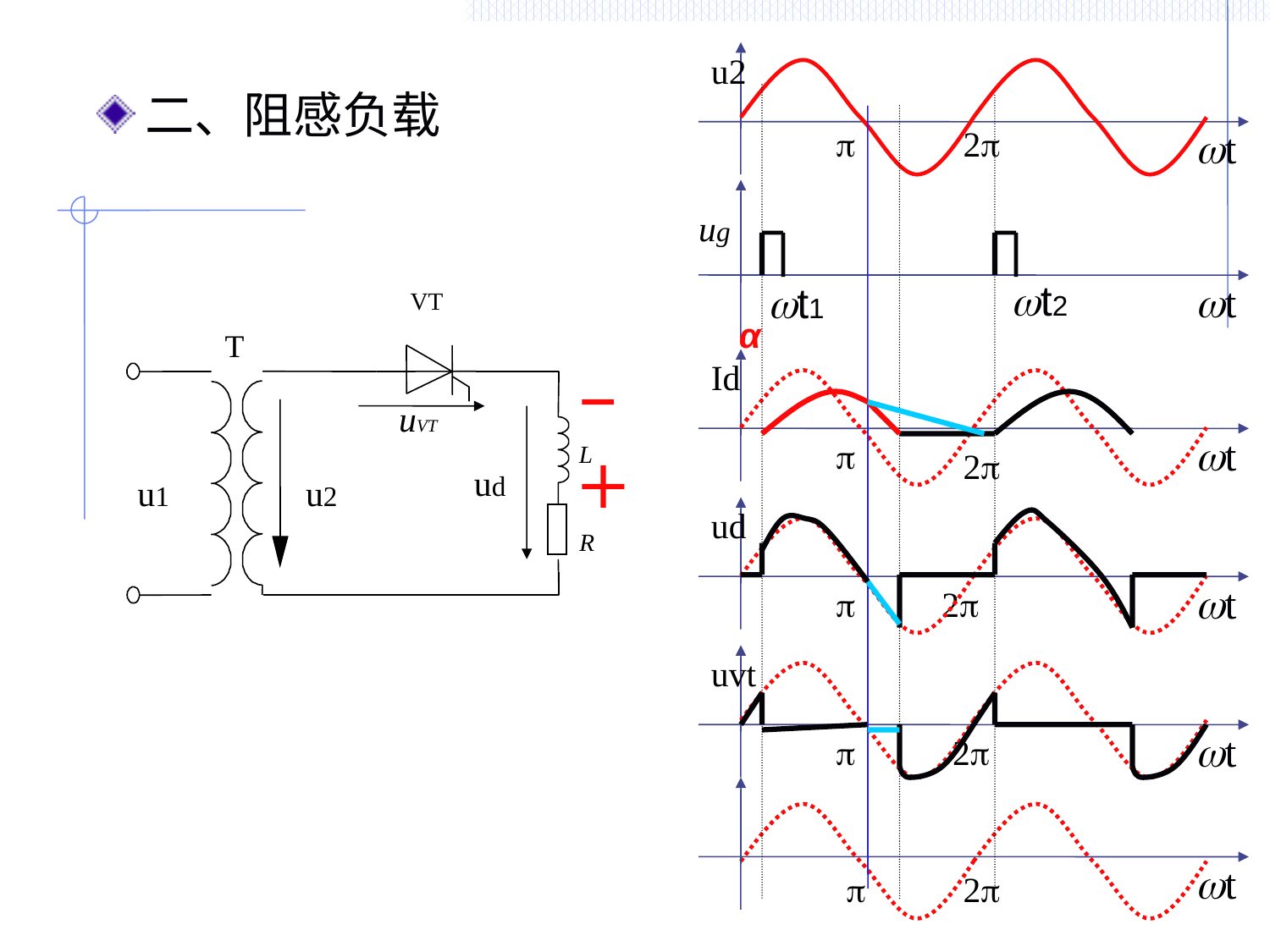

ωt
u2

π
2π
二、阻感负载

α

ωt

ωt2
ωt1
ug

VT

uVT

T

u2

ud

L

R
u1

ωt
Id

π
2π

ωt
ud

π
2π

ωt
uvt

π
2π

ωt

π
2π